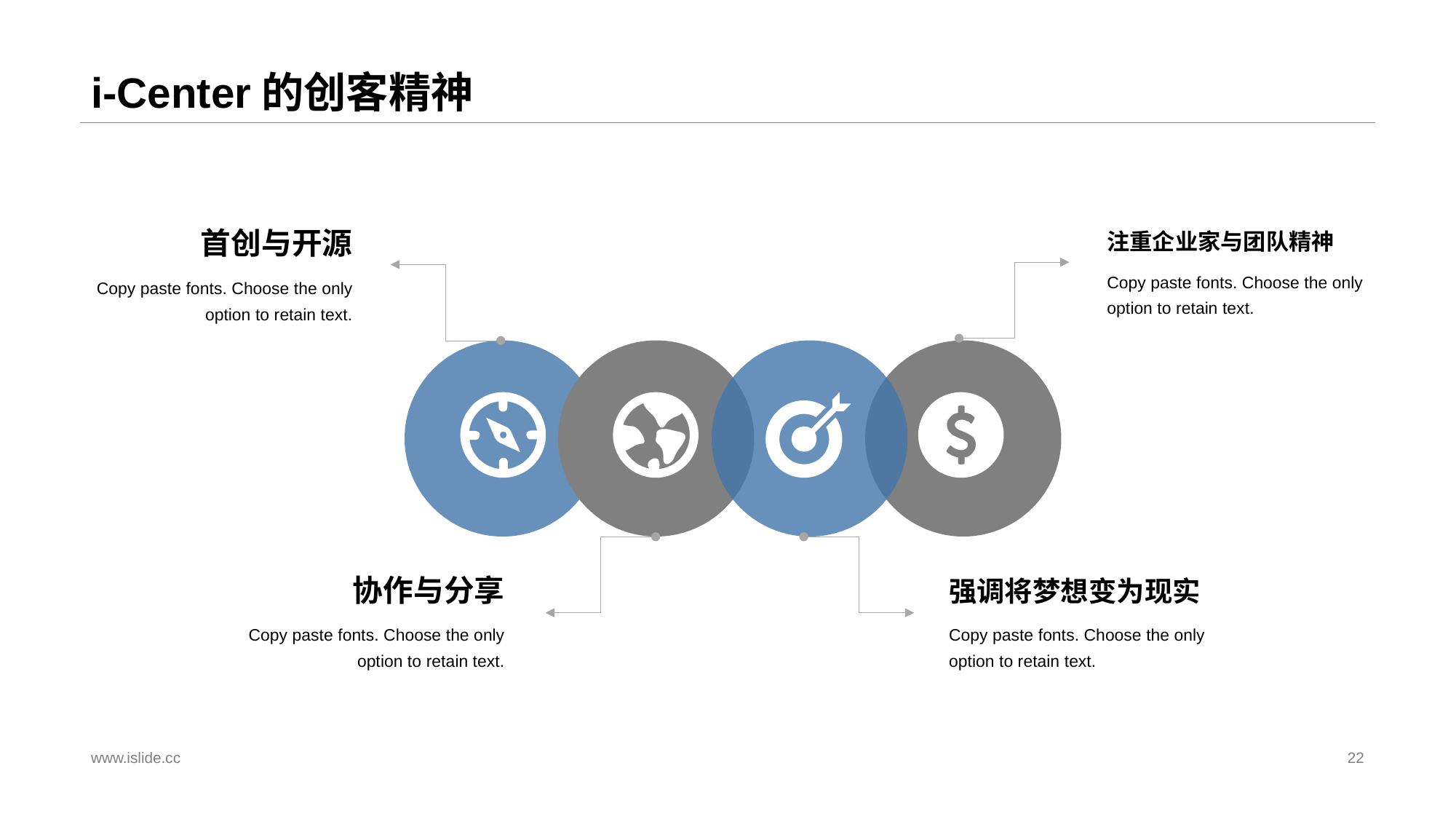

# i-Center的创客精神
注重企业家与团队精神
首创与开源
Copy paste fonts. Choose the only option to retain text.
Copy paste fonts. Choose the only option to retain text.

协作与分享
强调将梦想变为现实
Copy paste fonts. Choose the only option to retain text.
Copy paste fonts. Choose the only option to retain text.
www.islide.cc
22